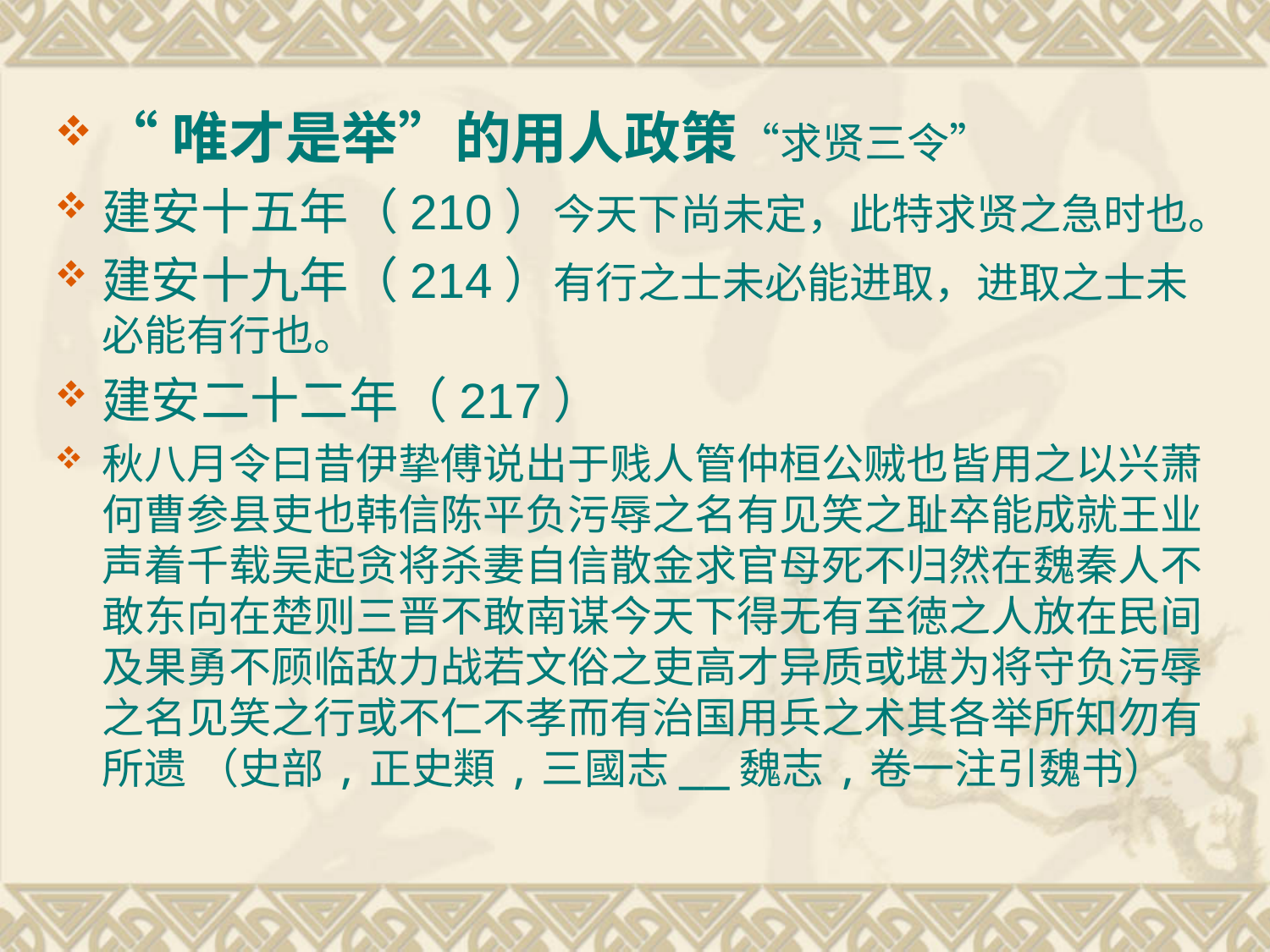

“唯才是举”的用人政策“求贤三令”
建安十五年（210）今天下尚未定，此特求贤之急时也。
建安十九年（214）有行之士未必能进取，进取之士未必能有行也。
建安二十二年（217）
秋八月令曰昔伊挚傅说出于贱人管仲桓公贼也皆用之以兴萧何曹参县吏也韩信陈平负污辱之名有见笑之耻卒能成就王业声着千载吴起贪将杀妻自信散金求官母死不归然在魏秦人不敢东向在楚则三晋不敢南谋今天下得无有至徳之人放在民间及果勇不顾临敌力战若文俗之吏高才异质或堪为将守负污辱之名见笑之行或不仁不孝而有治国用兵之术其各举所知勿有所遗 （史部,正史類,三國志__魏志,卷一注引魏书）